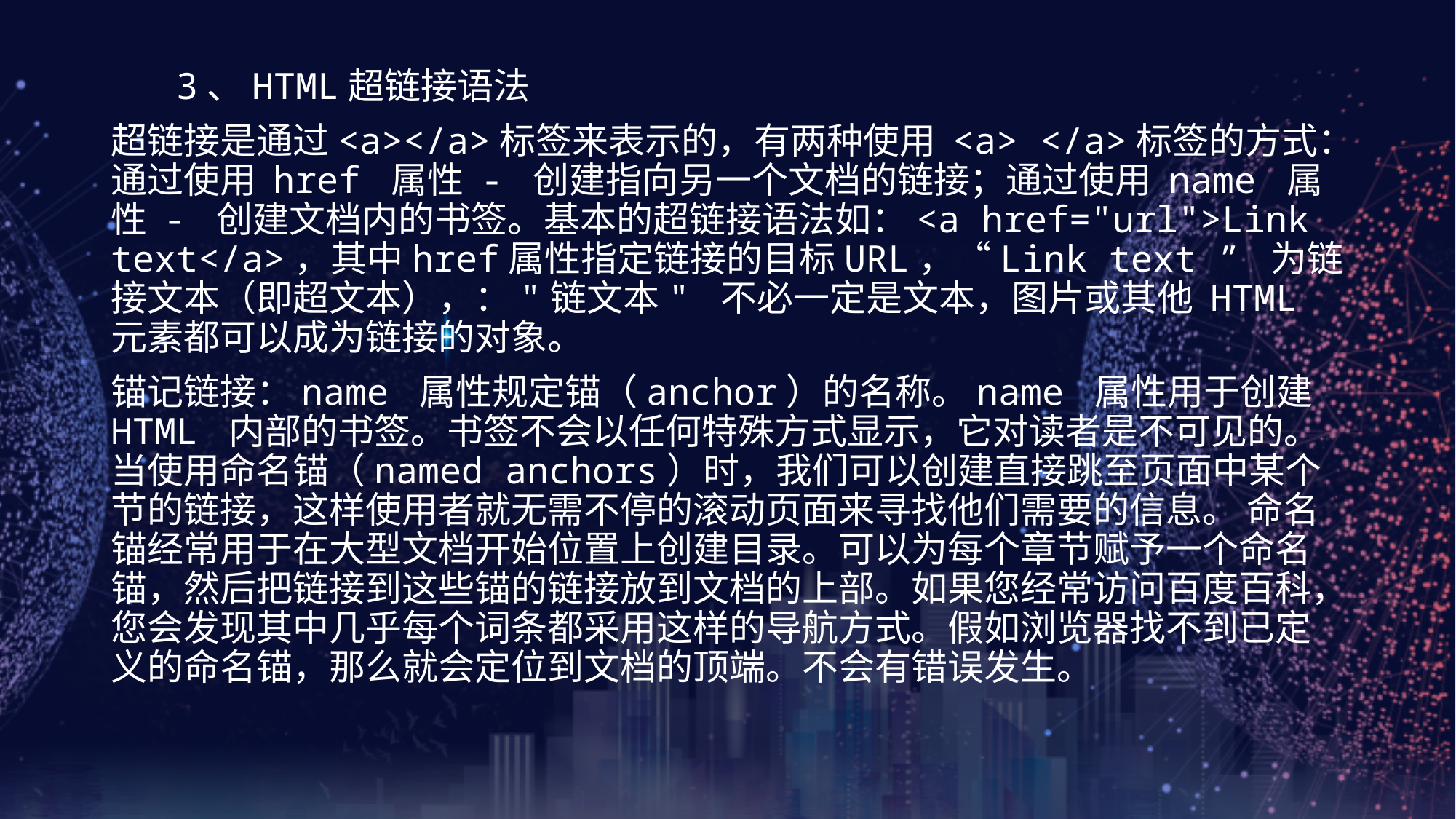

3、HTML超链接语法
超链接是通过<a></a>标签来表示的，有两种使用 <a> </a>标签的方式：通过使用 href 属性 - 创建指向另一个文档的链接；通过使用 name 属性 - 创建文档内的书签。基本的超链接语法如：<a href="url">Link text</a>，其中href属性指定链接的目标URL，“Link text ” 为链接文本（即超文本），："链文本" 不必一定是文本，图片或其他 HTML 元素都可以成为链接的对象。
锚记链接：name 属性规定锚（anchor）的名称。name 属性用于创建 HTML 内部的书签。书签不会以任何特殊方式显示，它对读者是不可见的。当使用命名锚（named anchors）时，我们可以创建直接跳至页面中某个节的链接，这样使用者就无需不停的滚动页面来寻找他们需要的信息。 命名锚经常用于在大型文档开始位置上创建目录。可以为每个章节赋予一个命名锚，然后把链接到这些锚的链接放到文档的上部。如果您经常访问百度百科，您会发现其中几乎每个词条都采用这样的导航方式。假如浏览器找不到已定义的命名锚，那么就会定位到文档的顶端。不会有错误发生。